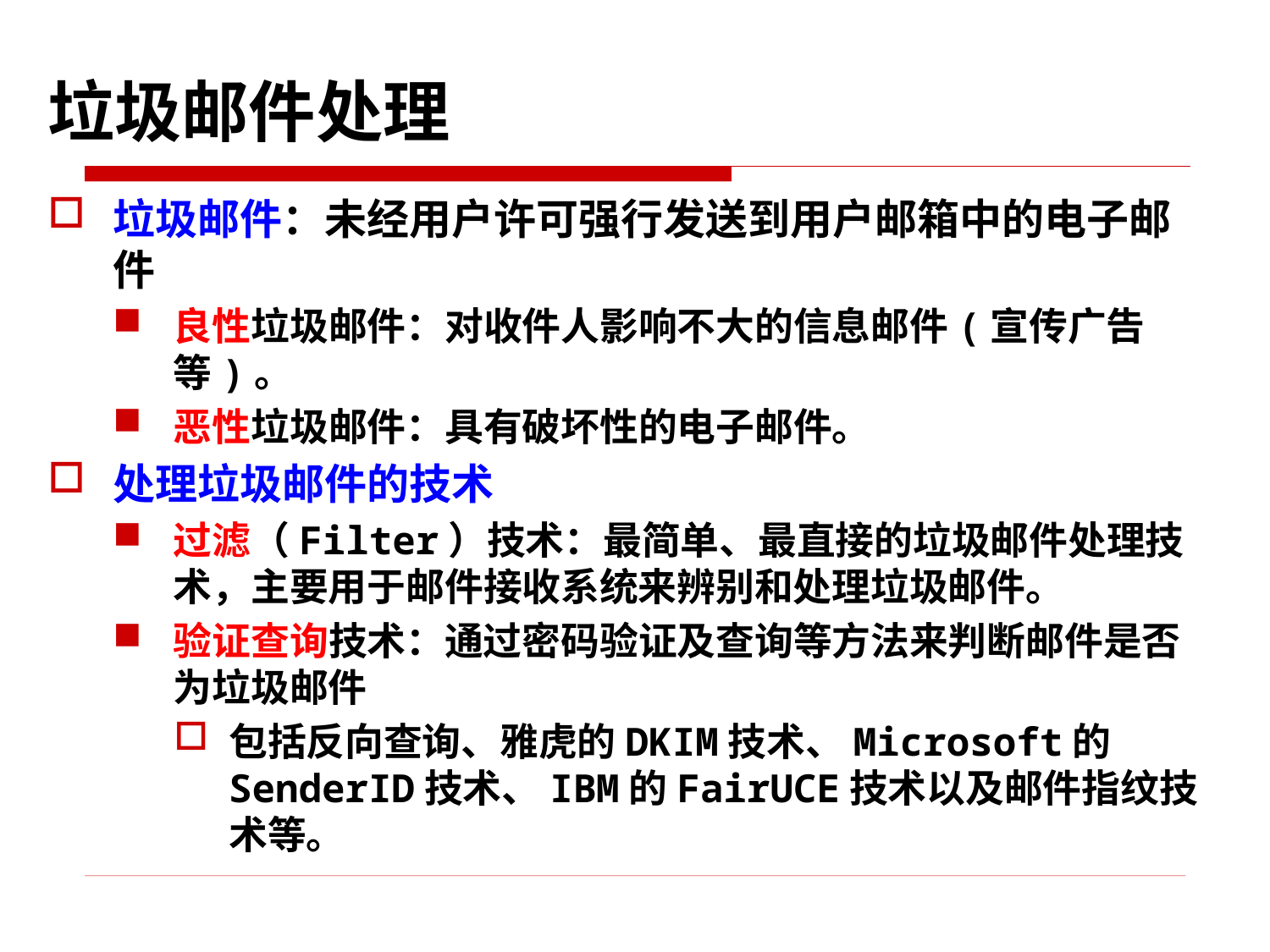

# 垃圾邮件处理
垃圾邮件：未经用户许可强行发送到用户邮箱中的电子邮件
良性垃圾邮件：对收件人影响不大的信息邮件(宣传广告等)。
恶性垃圾邮件：具有破坏性的电子邮件。
处理垃圾邮件的技术
过滤（Filter）技术：最简单、最直接的垃圾邮件处理技术，主要用于邮件接收系统来辨别和处理垃圾邮件。
验证查询技术：通过密码验证及查询等方法来判断邮件是否为垃圾邮件
包括反向查询、雅虎的DKIM技术、Microsoft的SenderID技术、IBM的FairUCE技术以及邮件指纹技术等。